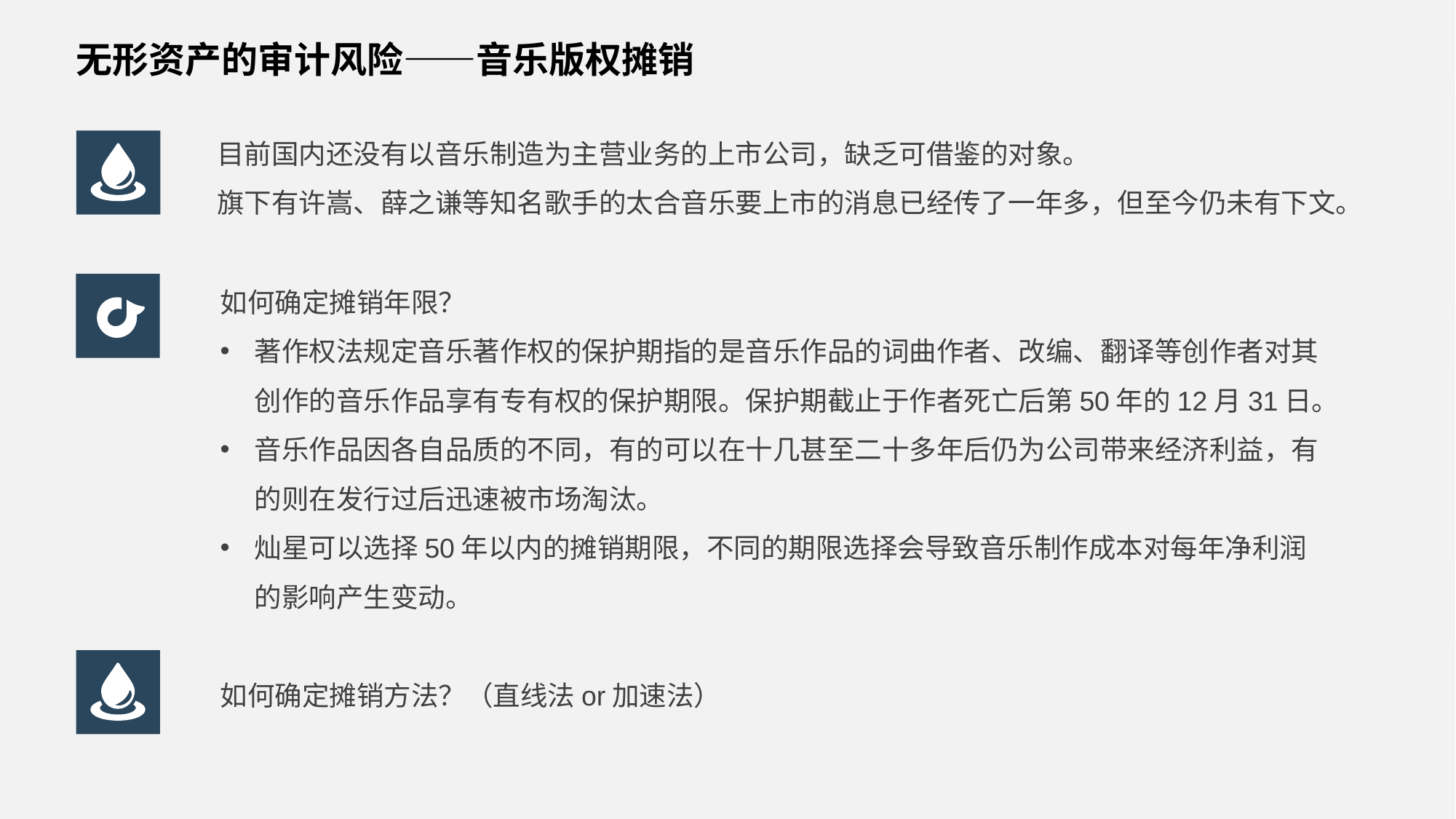

无形资产的审计风险——音乐版权摊销
目前国内还没有以音乐制造为主营业务的上市公司，缺乏可借鉴的对象。
旗下有许嵩、薛之谦等知名歌手的太合音乐要上市的消息已经传了一年多，但至今仍未有下文。

如何确定摊销年限？
著作权法规定音乐著作权的保护期指的是音乐作品的词曲作者、改编、翻译等创作者对其创作的音乐作品享有专有权的保护期限。保护期截止于作者死亡后第50年的12月31日。
音乐作品因各自品质的不同，有的可以在十几甚至二十多年后仍为公司带来经济利益，有的则在发行过后迅速被市场淘汰。
灿星可以选择50年以内的摊销期限，不同的期限选择会导致音乐制作成本对每年净利润的影响产生变动。

如何确定摊销方法？（直线法or加速法）